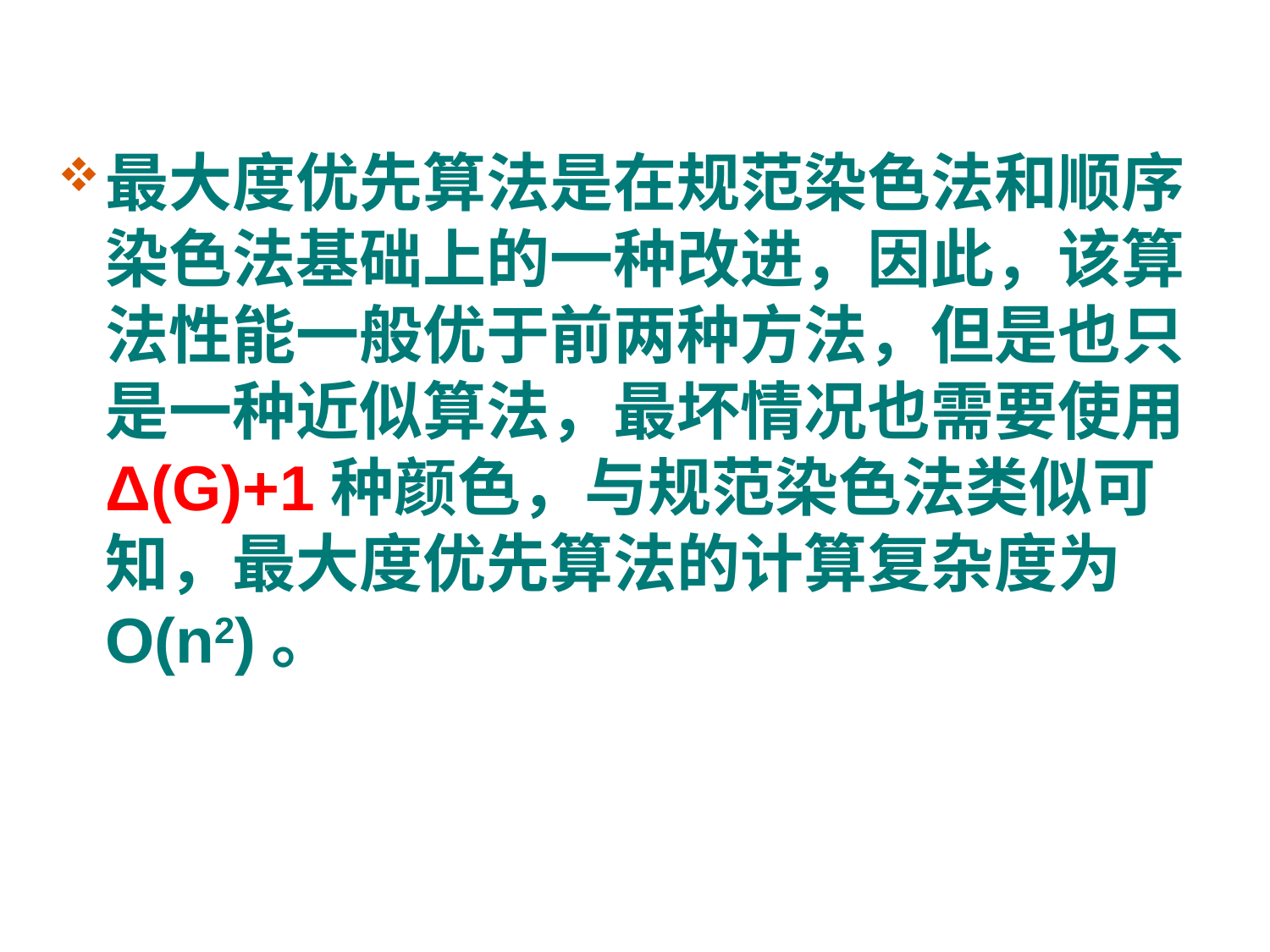

#
最大度优先算法是在规范染色法和顺序染色法基础上的一种改进，因此，该算法性能一般优于前两种方法，但是也只是一种近似算法，最坏情况也需要使用Δ(G)+1种颜色，与规范染色法类似可知，最大度优先算法的计算复杂度为O(n2)。